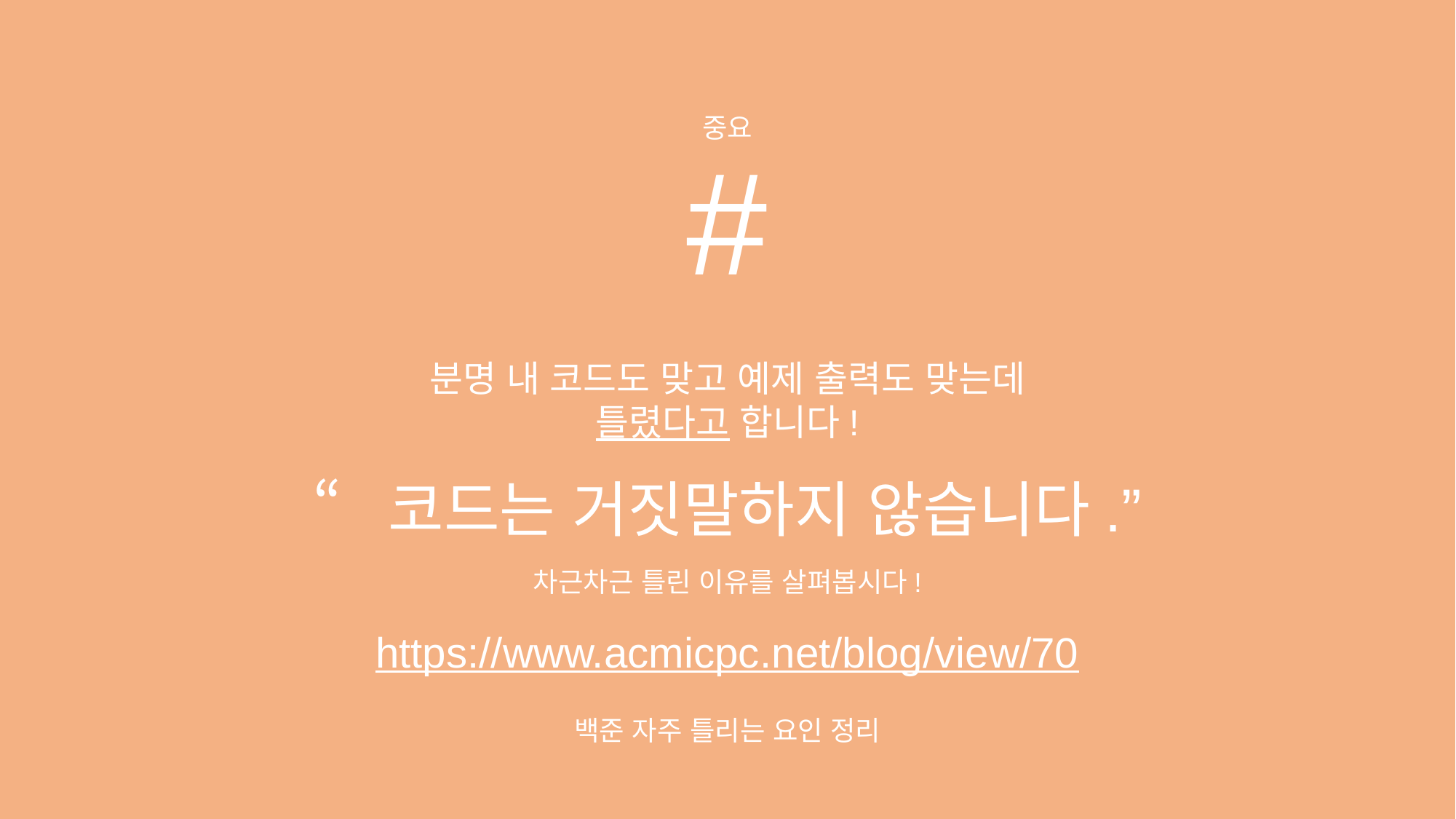

중요
#
분명 내 코드도 맞고 예제 출력도 맞는데
틀렸다고 합니다!

“코드는 거짓말하지 않습니다.”
차근차근 틀린 이유를 살펴봅시다!
https://www.acmicpc.net/blog/view/70
백준 자주 틀리는 요인 정리